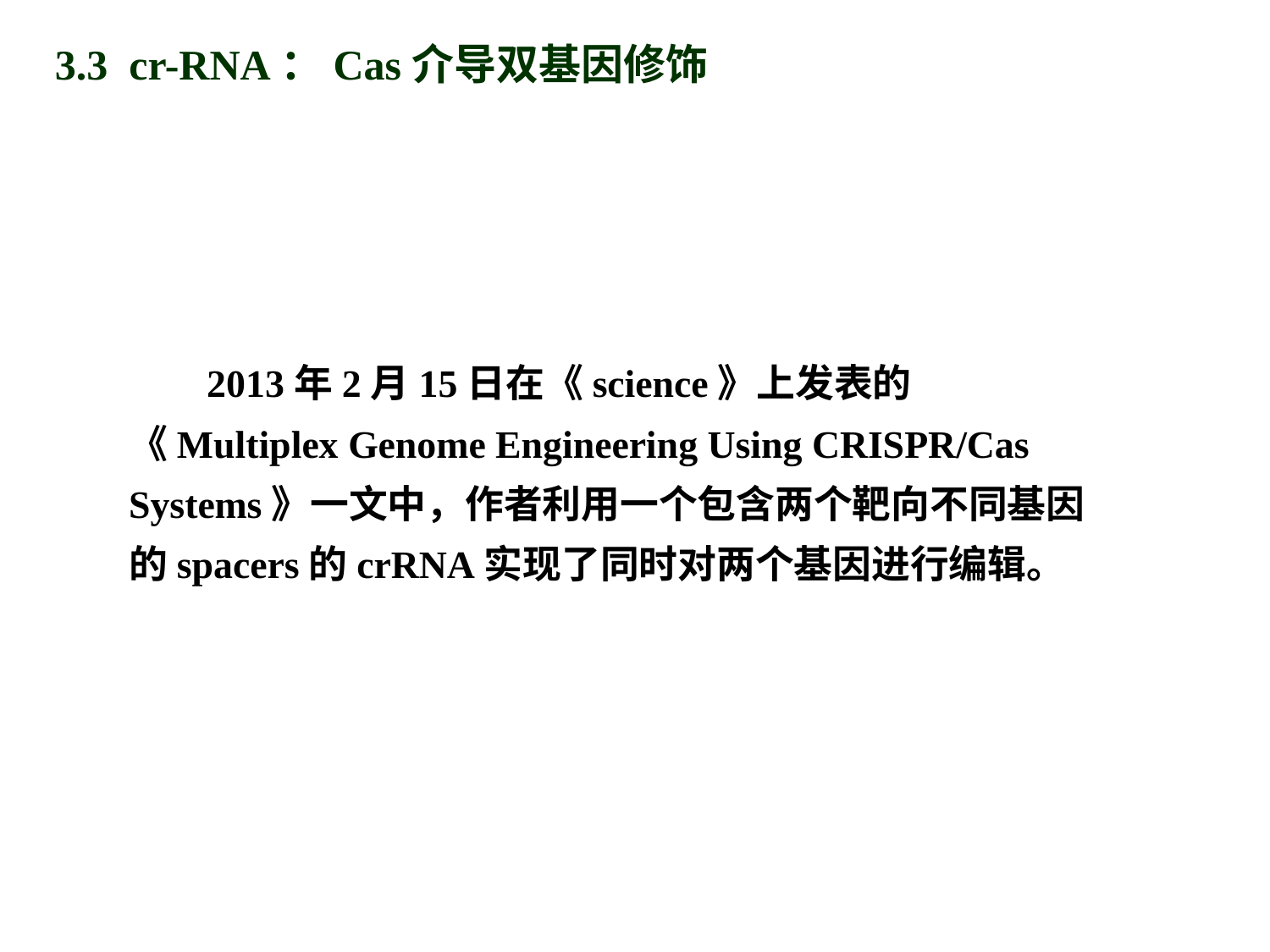

3.3  cr-RNA：Cas介导双基因修饰
        2013年2月15日在《science》上发表的《Multiplex Genome Engineering Using CRISPR/Cas Systems》一文中，作者利用一个包含两个靶向不同基因的spacers的crRNA实现了同时对两个基因进行编辑。